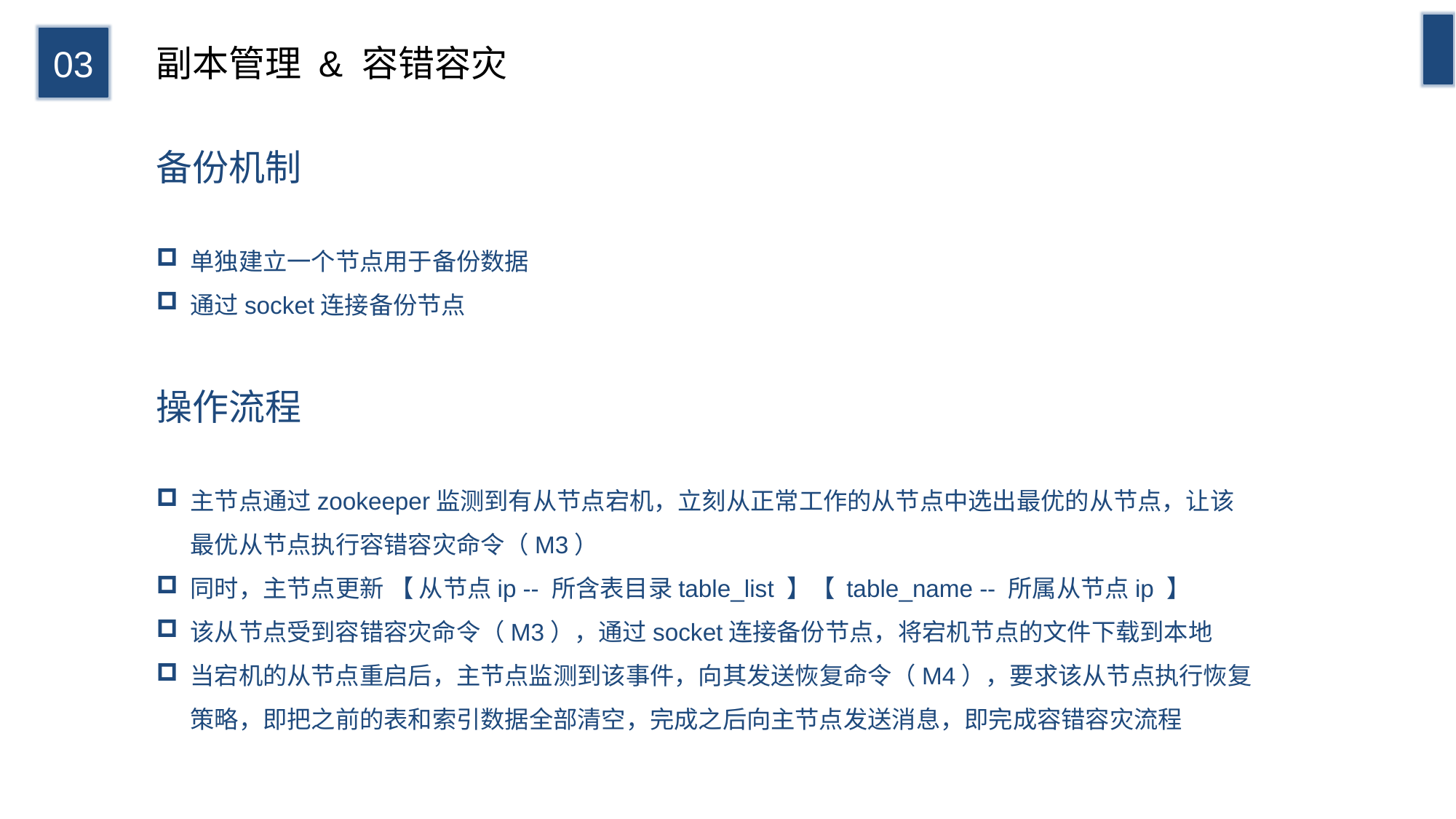

03
副本管理 & 容错容灾
备份机制

单独建立一个节点用于备份数据
通过socket连接备份节点

操作流程

主节点通过zookeeper监测到有从节点宕机，立刻从正常工作的从节点中选出最优的从节点，让该最优从节点执行容错容灾命令（M3）
同时，主节点更新 【 从节点ip -- 所含表目录table_list 】【 table_name -- 所属从节点ip 】
该从节点受到容错容灾命令（M3），通过socket连接备份节点，将宕机节点的文件下载到本地
当宕机的从节点重启后，主节点监测到该事件，向其发送恢复命令（M4），要求该从节点执行恢复策略，即把之前的表和索引数据全部清空，完成之后向主节点发送消息，即完成容错容灾流程